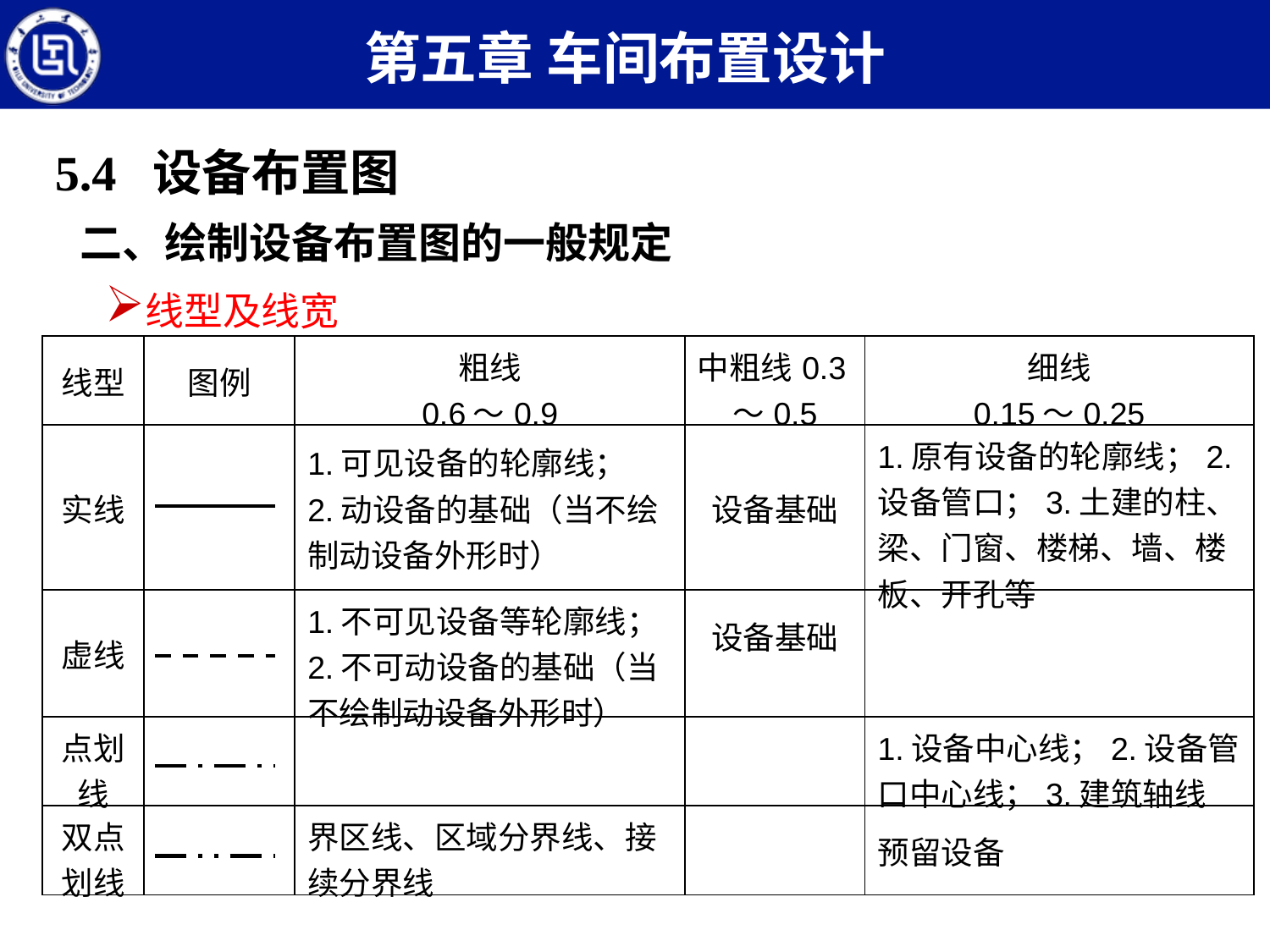

第五章 车间布置设计
5.4  设备布置图
二、绘制设备布置图的一般规定
线型及线宽
| 线型 | 图例 | 粗线 0.6～0.9 | 中粗线0.3～0.5 | 细线 0.15～0.25 |
| --- | --- | --- | --- | --- |
| 实线 |  | 1.可见设备的轮廓线； 2.动设备的基础（当不绘制动设备外形时） | 设备基础 | 1.原有设备的轮廓线；2.设备管口；3.土建的柱、梁、门窗、楼梯、墙、楼板、开孔等 |
| 虚线 |  | 1.不可见设备等轮廓线； 2.不可动设备的基础（当不绘制动设备外形时） | 设备基础 |  |
| 点划线 |  |  |  | 1.设备中心线；2.设备管口中心线；3.建筑轴线 |
| 双点划线 |  | 界区线、区域分界线、接续分界线 |  | 预留设备 |